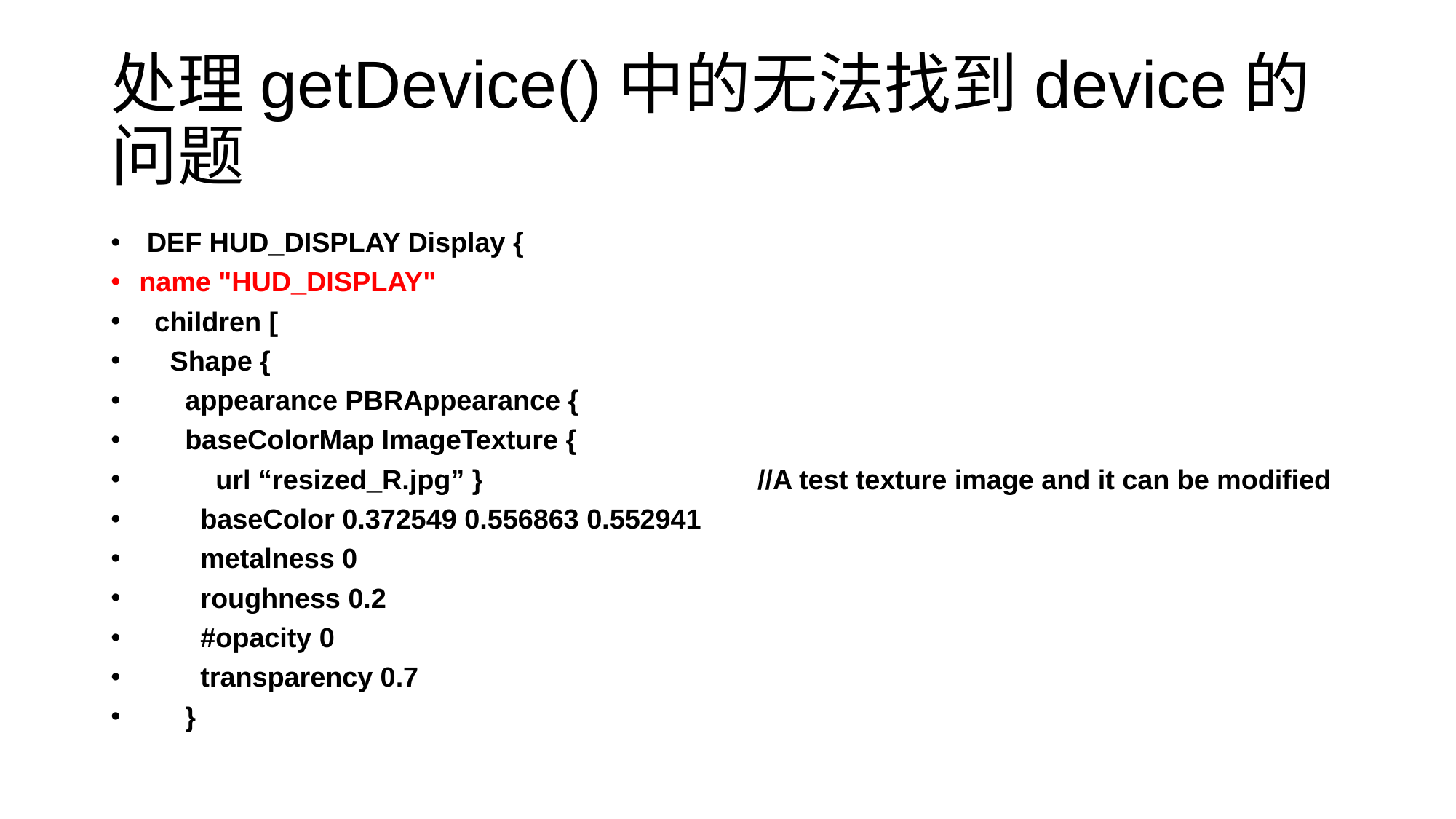

# 处理getDevice()中的无法找到device的问题
 DEF HUD_DISPLAY Display {
name "HUD_DISPLAY"
  children [
    Shape {
      appearance PBRAppearance {
      baseColorMap ImageTexture {
          url “resized_R.jpg” }                                    //A test texture image and it can be modified
        baseColor 0.372549 0.556863 0.552941
        metalness 0
        roughness 0.2
        #opacity 0
        transparency 0.7
      }